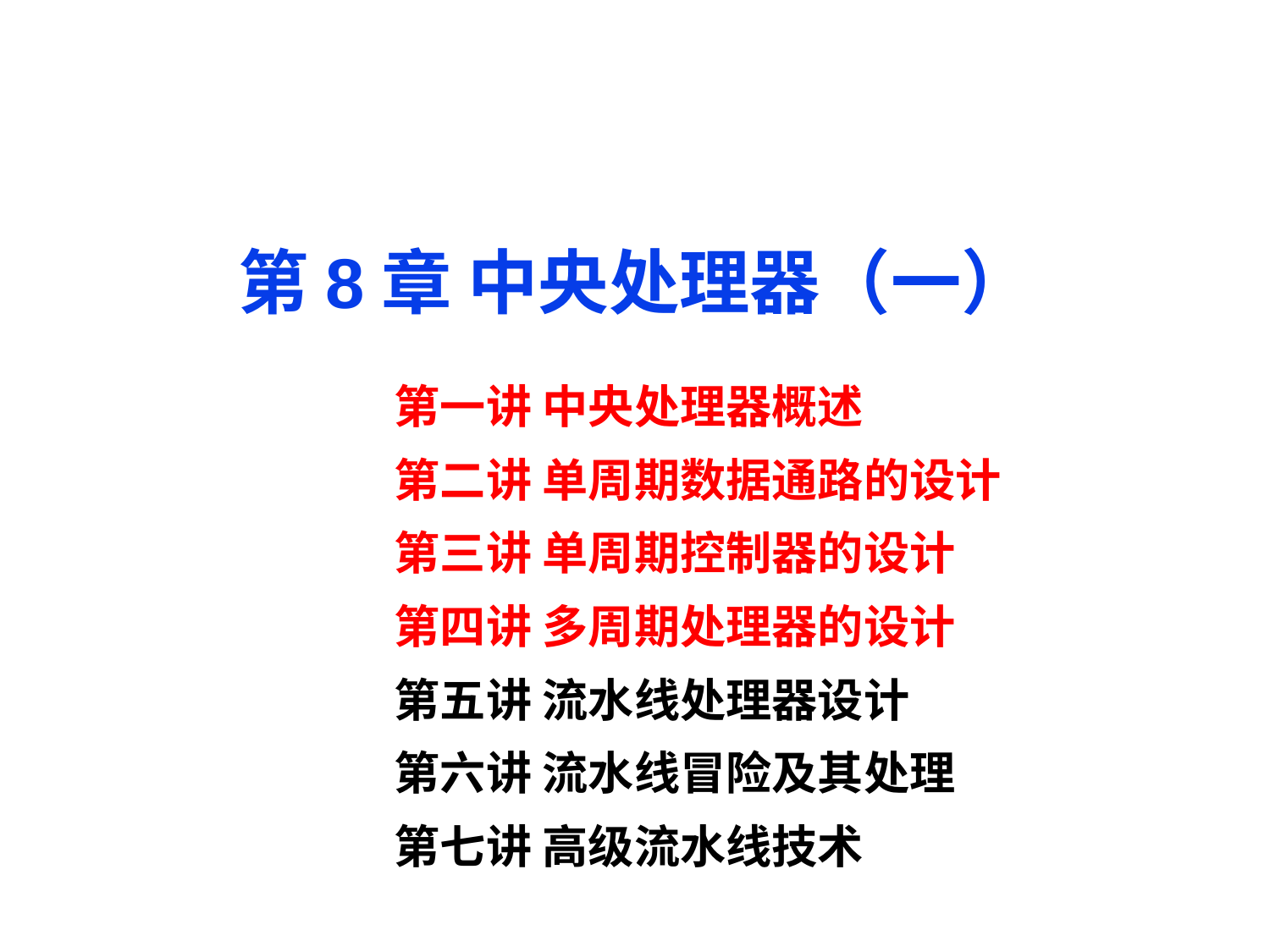

第8章 中央处理器（一）

第一讲 中央处理器概述
第二讲 单周期数据通路的设计
第三讲 单周期控制器的设计
第四讲 多周期处理器的设计
第五讲 流水线处理器设计
第六讲 流水线冒险及其处理
第七讲 高级流水线技术